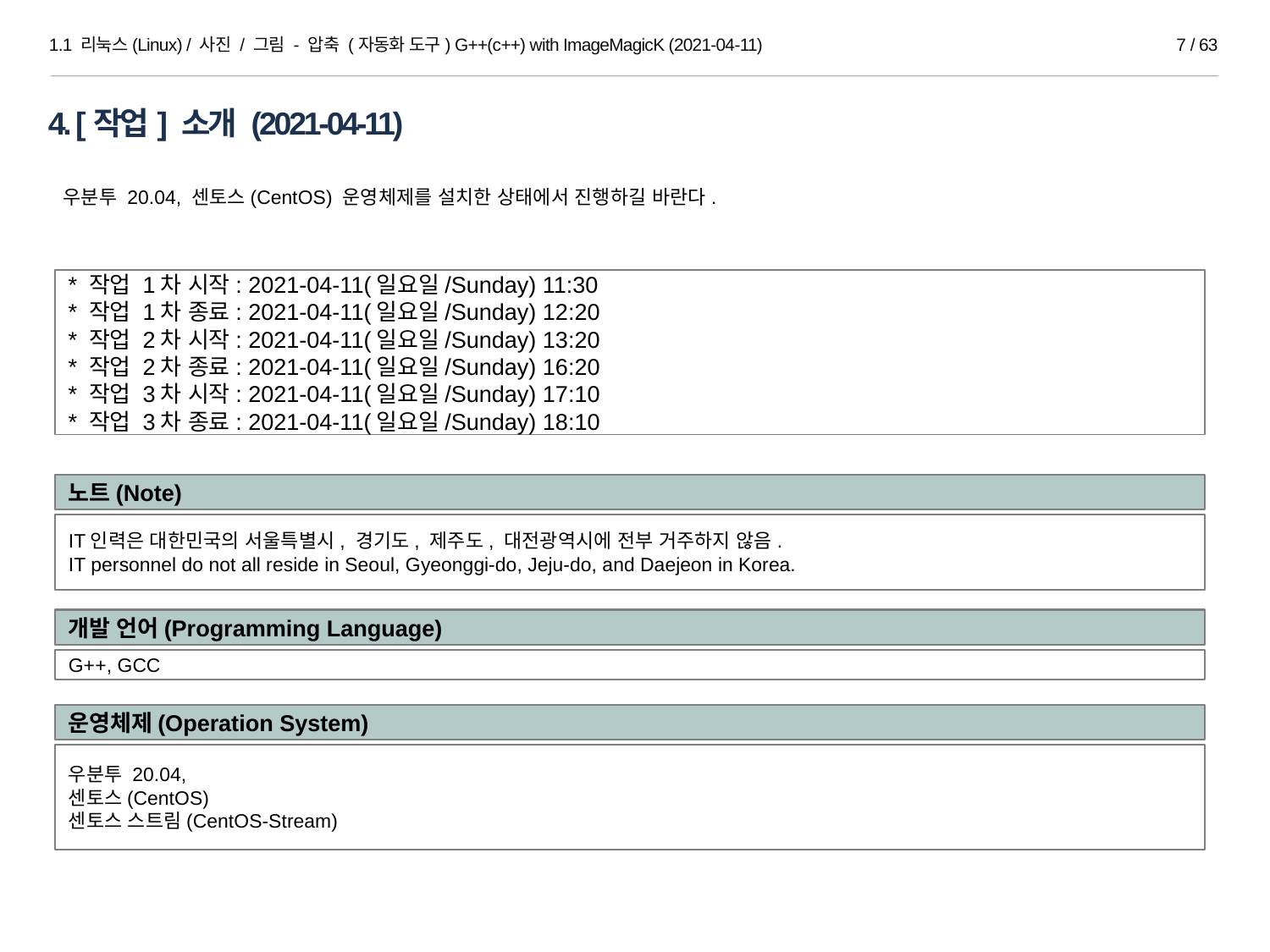

1.1 리눅스(Linux) / 사진 / 그림 - 압축 (자동화 도구) G++(c++) with ImageMagicK (2021-04-11)
7 / 63

4. [작업] 소개 (2021-04-11)
우분투 20.04, 센토스(CentOS) 운영체제를 설치한 상태에서 진행하길 바란다.
* 작업 1차 시작: 2021-04-11(일요일/Sunday) 11:30
* 작업 1차 종료: 2021-04-11(일요일/Sunday) 12:20
* 작업 2차 시작: 2021-04-11(일요일/Sunday) 13:20
* 작업 2차 종료: 2021-04-11(일요일/Sunday) 16:20
* 작업 3차 시작: 2021-04-11(일요일/Sunday) 17:10
* 작업 3차 종료: 2021-04-11(일요일/Sunday) 18:10
노트(Note)
IT인력은 대한민국의 서울특별시, 경기도, 제주도, 대전광역시에 전부 거주하지 않음.
IT personnel do not all reside in Seoul, Gyeonggi-do, Jeju-do, and Daejeon in Korea.
개발 언어(Programming Language)
G++, GCC
운영체제(Operation System)
우분투 20.04,
센토스(CentOS)
센토스 스트림(CentOS-Stream)